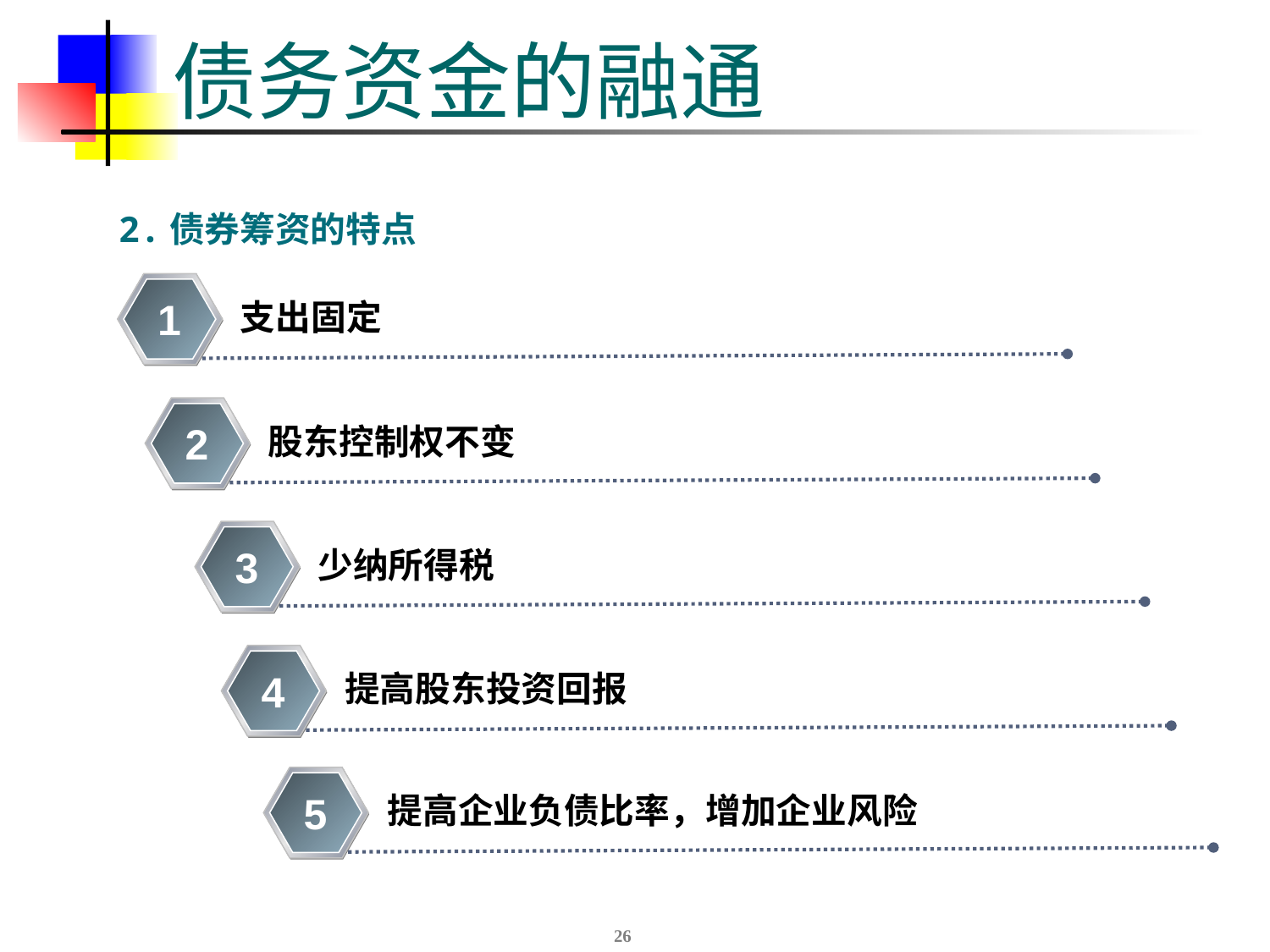

# 债务资金的融通
 2.债券筹资的特点

1
支出固定

2
股东控制权不变

3
少纳所得税

4
提高股东投资回报

5
提高企业负债比率，增加企业风险

26